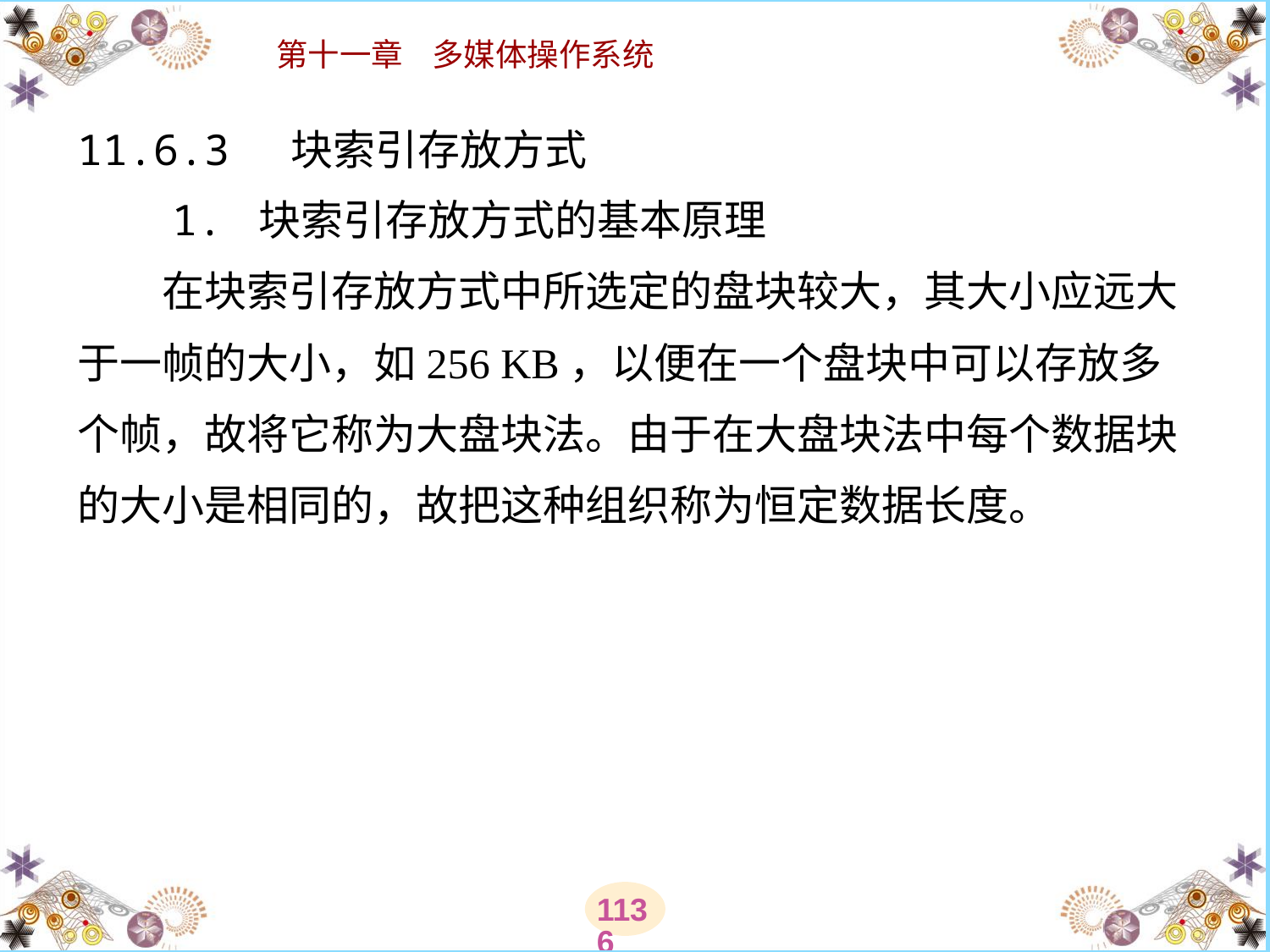

# 11.6.3  块索引存放方式 　　1. 块索引存放方式的基本原理 　　在块索引存放方式中所选定的盘块较大，其大小应远大于一帧的大小，如256 KB，以便在一个盘块中可以存放多个帧，故将它称为大盘块法。由于在大盘块法中每个数据块的大小是相同的，故把这种组织称为恒定数据长度。